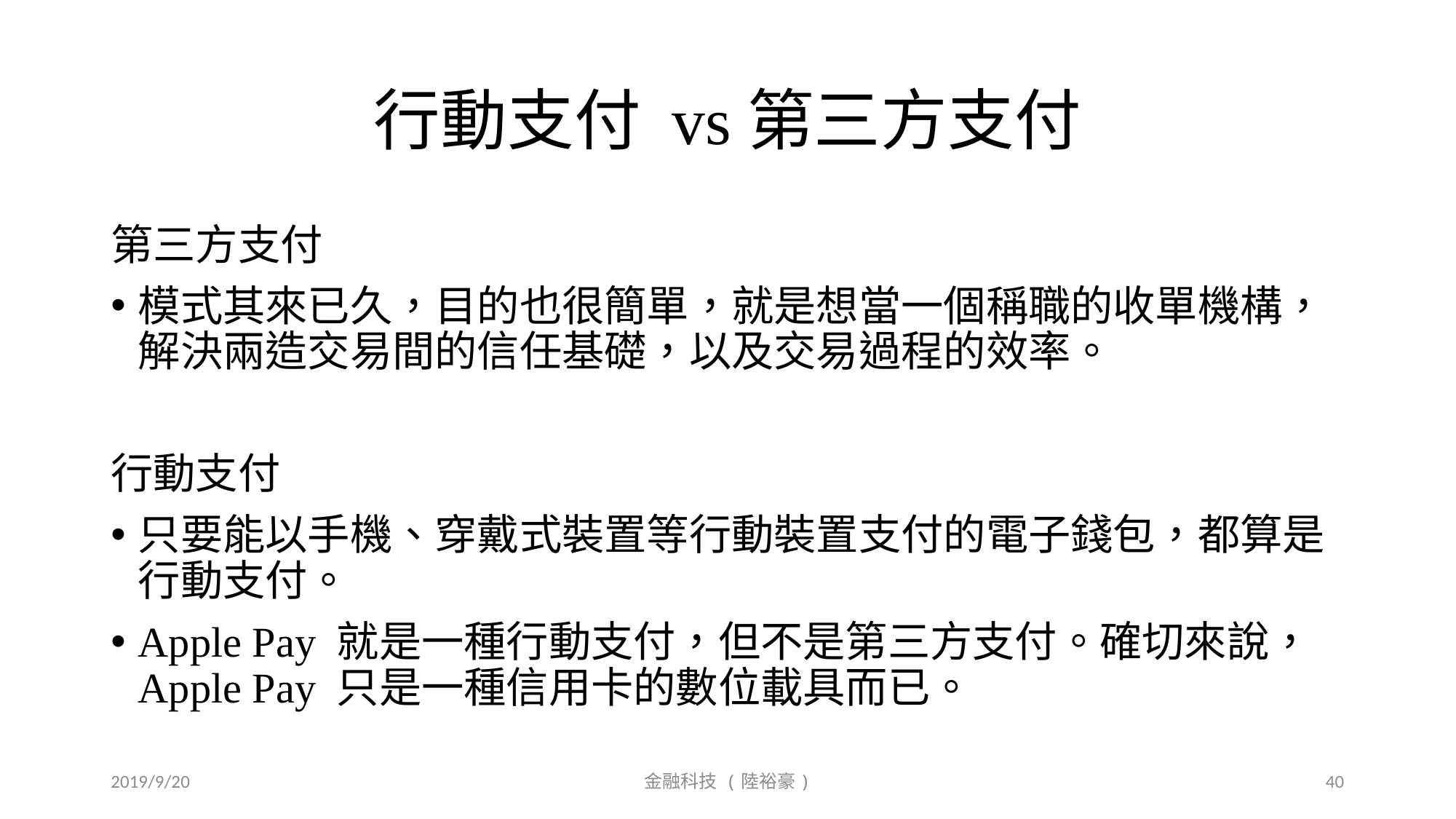

# 行動支付 vs第三方支付
第三方支付
模式其來已久，目的也很簡單，就是想當一個稱職的收單機構，解決兩造交易間的信任基礎，以及交易過程的效率。

行動支付
只要能以手機、穿戴式裝置等行動裝置支付的電子錢包，都算是行動支付。
Apple Pay 就是一種行動支付，但不是第三方支付。確切來說，Apple Pay 只是一種信用卡的數位載具而已。

2019/9/20
金融科技 (陸裕豪)
40